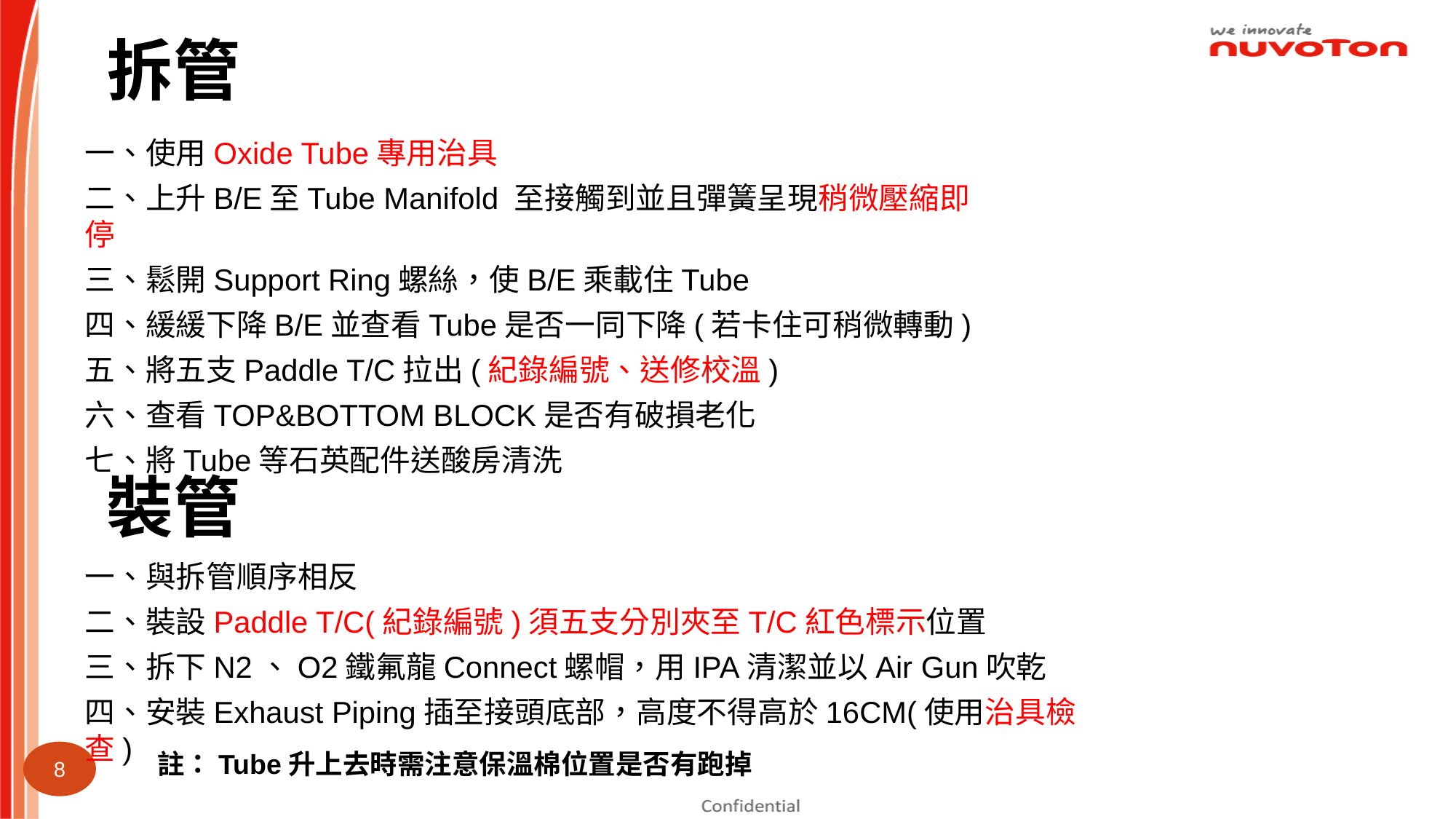

拆管
一、使用Oxide Tube專用治具
二、上升B/E至Tube Manifold 至接觸到並且彈簧呈現稍微壓縮即停
三、鬆開Support Ring螺絲，使B/E乘載住Tube
四、緩緩下降B/E並查看Tube是否一同下降(若卡住可稍微轉動)
五、將五支Paddle T/C拉出(紀錄編號、送修校溫)
六、查看TOP&BOTTOM BLOCK是否有破損老化
七、將Tube等石英配件送酸房清洗

裝管
一、與拆管順序相反
二、裝設Paddle T/C(紀錄編號)須五支分別夾至T/C紅色標示位置
三、拆下N2、O2鐵氟龍Connect螺帽，用IPA清潔並以Air Gun吹乾
四、安裝Exhaust Piping插至接頭底部，高度不得高於16CM(使用治具檢查)

8
註：Tube升上去時需注意保溫棉位置是否有跑掉